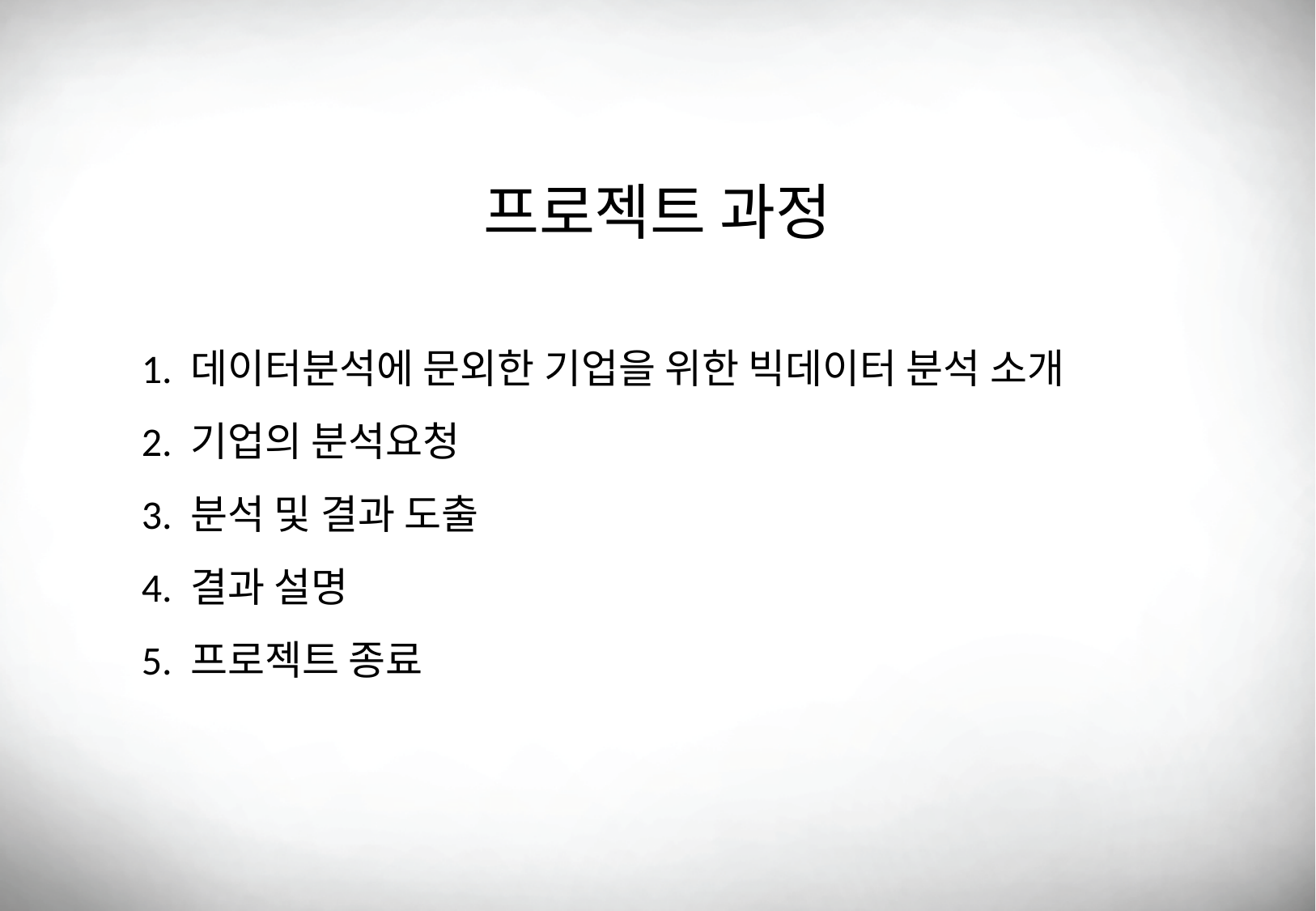

프로젝트 과정
1. 데이터분석에 문외한 기업을 위한 빅데이터 분석 소개
2. 기업의 분석요청
3. 분석 및 결과 도출
4. 결과 설명
5. 프로젝트 종료